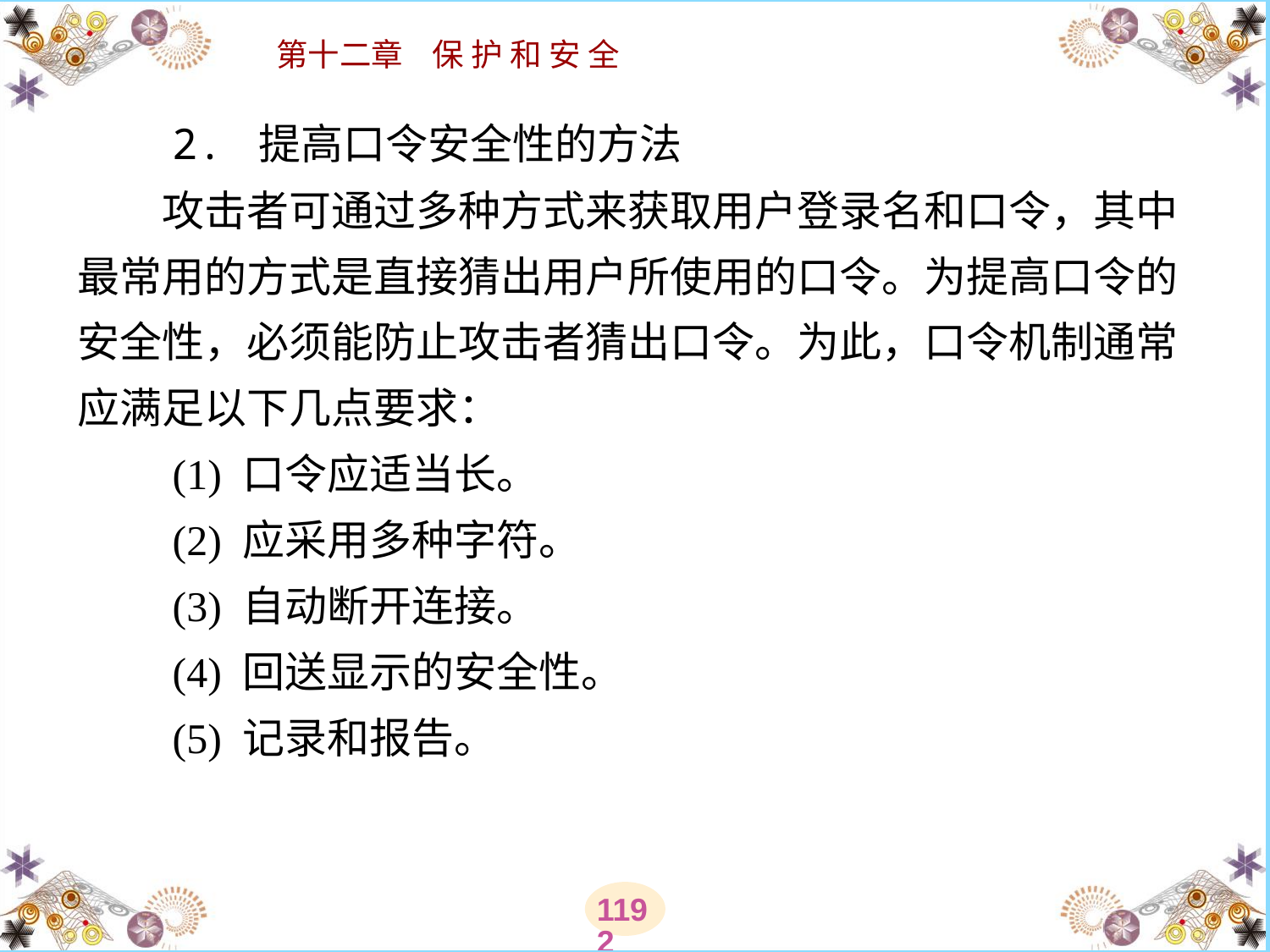

# 2. 提高口令安全性的方法 　　攻击者可通过多种方式来获取用户登录名和口令，其中最常用的方式是直接猜出用户所使用的口令。为提高口令的安全性，必须能防止攻击者猜出口令。为此，口令机制通常应满足以下几点要求： 　　(1) 口令应适当长。 　　(2) 应采用多种字符。 　　(3) 自动断开连接。 　　(4) 回送显示的安全性。 　　(5) 记录和报告。